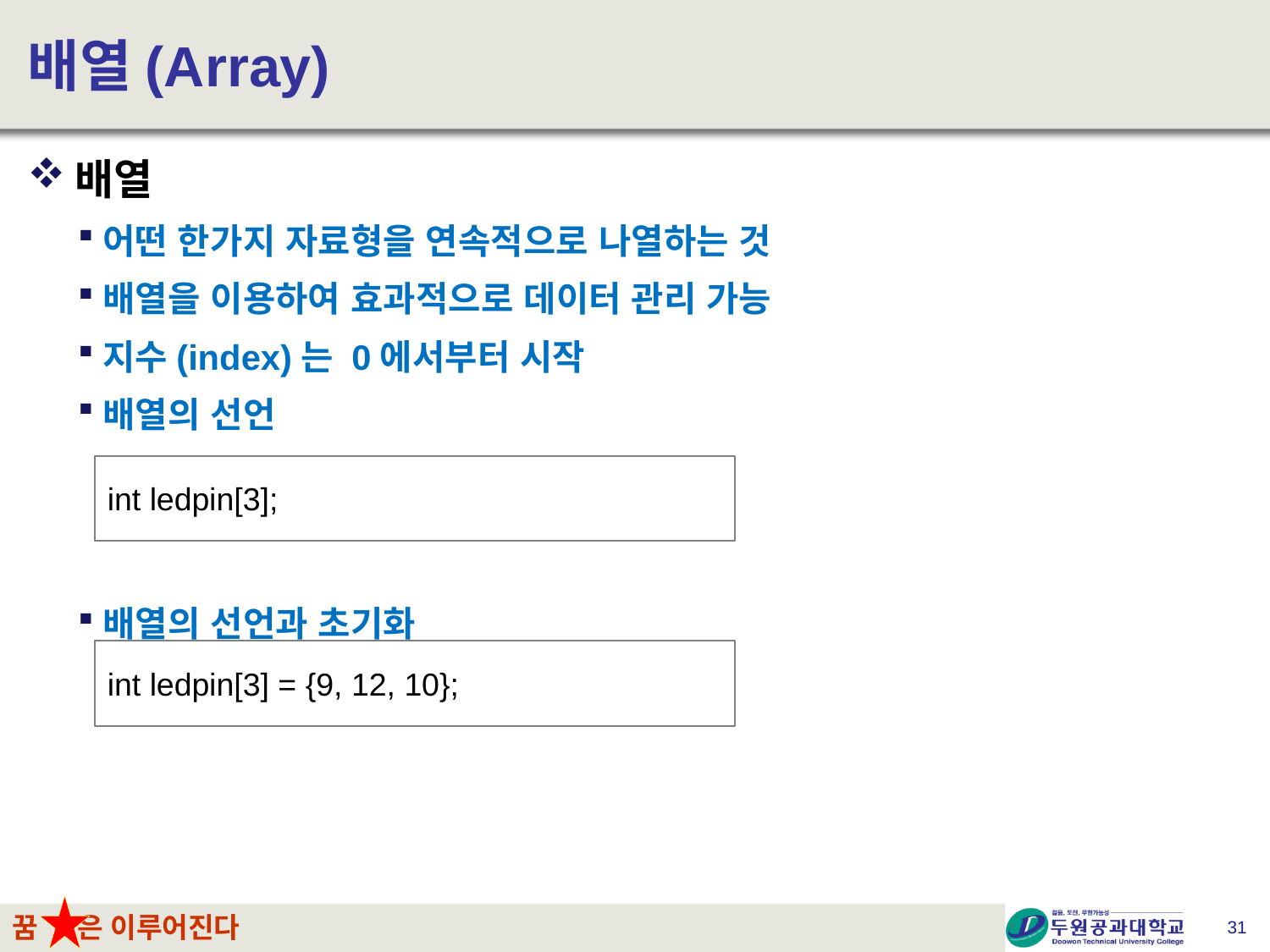

# 배열(Array)
배열
어떤 한가지 자료형을 연속적으로 나열하는 것
배열을 이용하여 효과적으로 데이터 관리 가능
지수(index)는 0에서부터 시작
배열의 선언

배열의 선언과 초기화
int ledpin[3];
int ledpin[3] = {9, 12, 10};
31